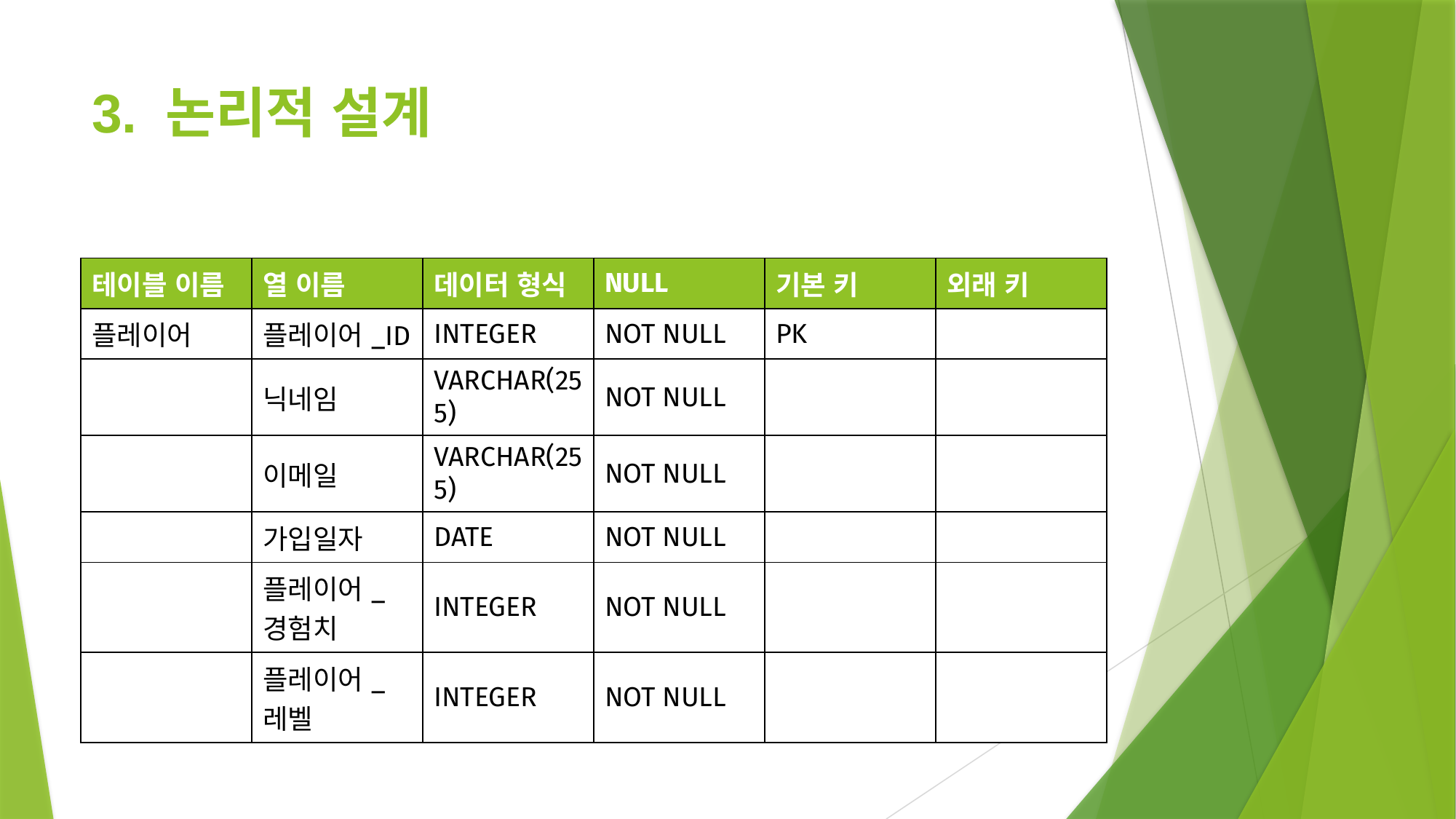

# 3. 논리적 설계
| 테이블 이름 | 열 이름 | 데이터 형식 | NULL | 기본 키 | 외래 키 |
| --- | --- | --- | --- | --- | --- |
| 플레이어 | 플레이어\_ID | INTEGER | NOT NULL | PK |  |
|  | 닉네임 | VARCHAR(255) | NOT NULL |  |  |
|  | 이메일 | VARCHAR(255) | NOT NULL |  |  |
|  | 가입일자 | DATE | NOT NULL |  |  |
|  | 플레이어\_경험치 | INTEGER | NOT NULL |  |  |
|  | 플레이어\_레벨 | INTEGER | NOT NULL |  |  |